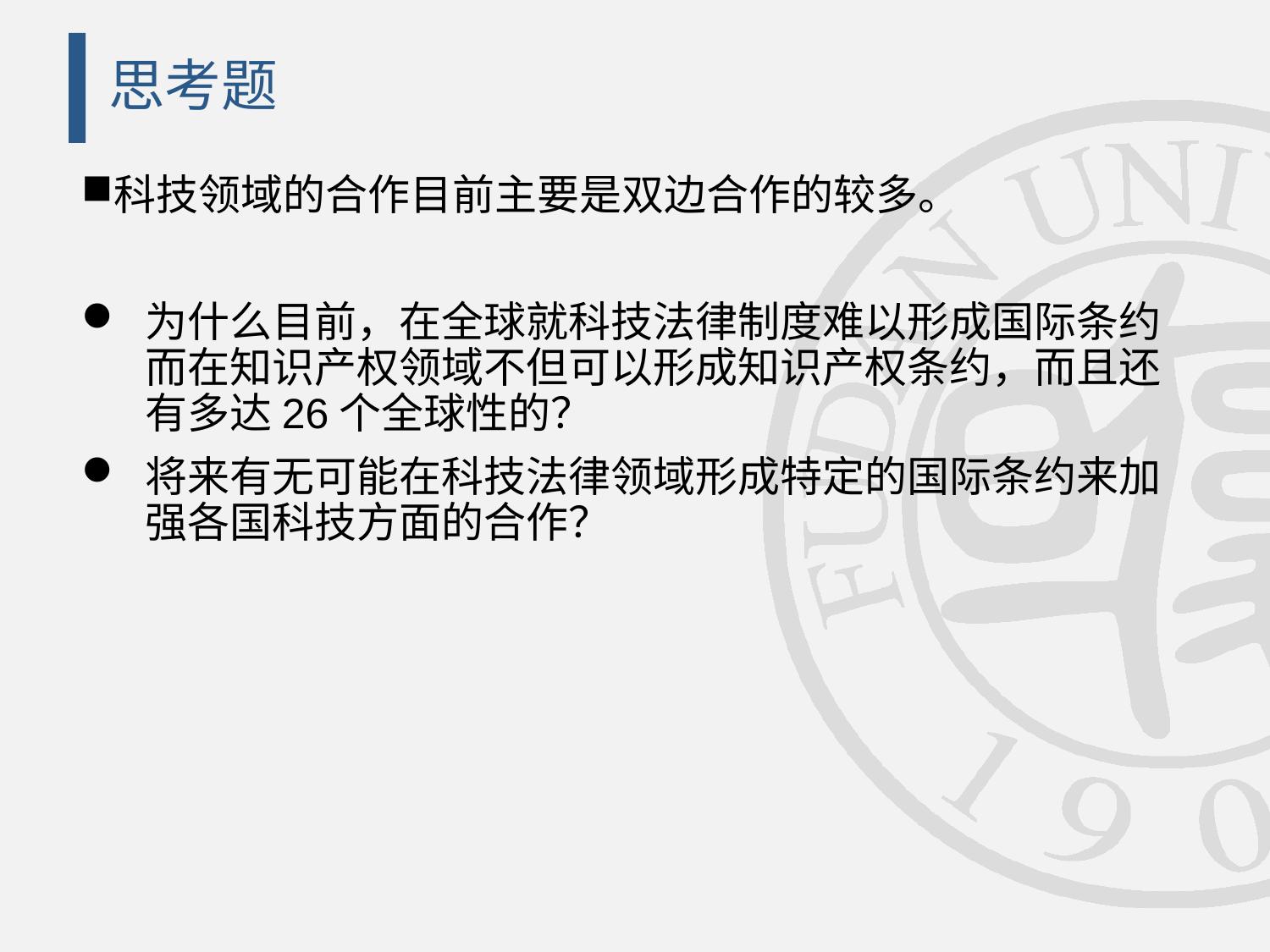

# 思考题
科技领域的合作目前主要是双边合作的较多。

为什么目前，在全球就科技法律制度难以形成国际条约而在知识产权领域不但可以形成知识产权条约，而且还有多达26个全球性的？
将来有无可能在科技法律领域形成特定的国际条约来加强各国科技方面的合作？